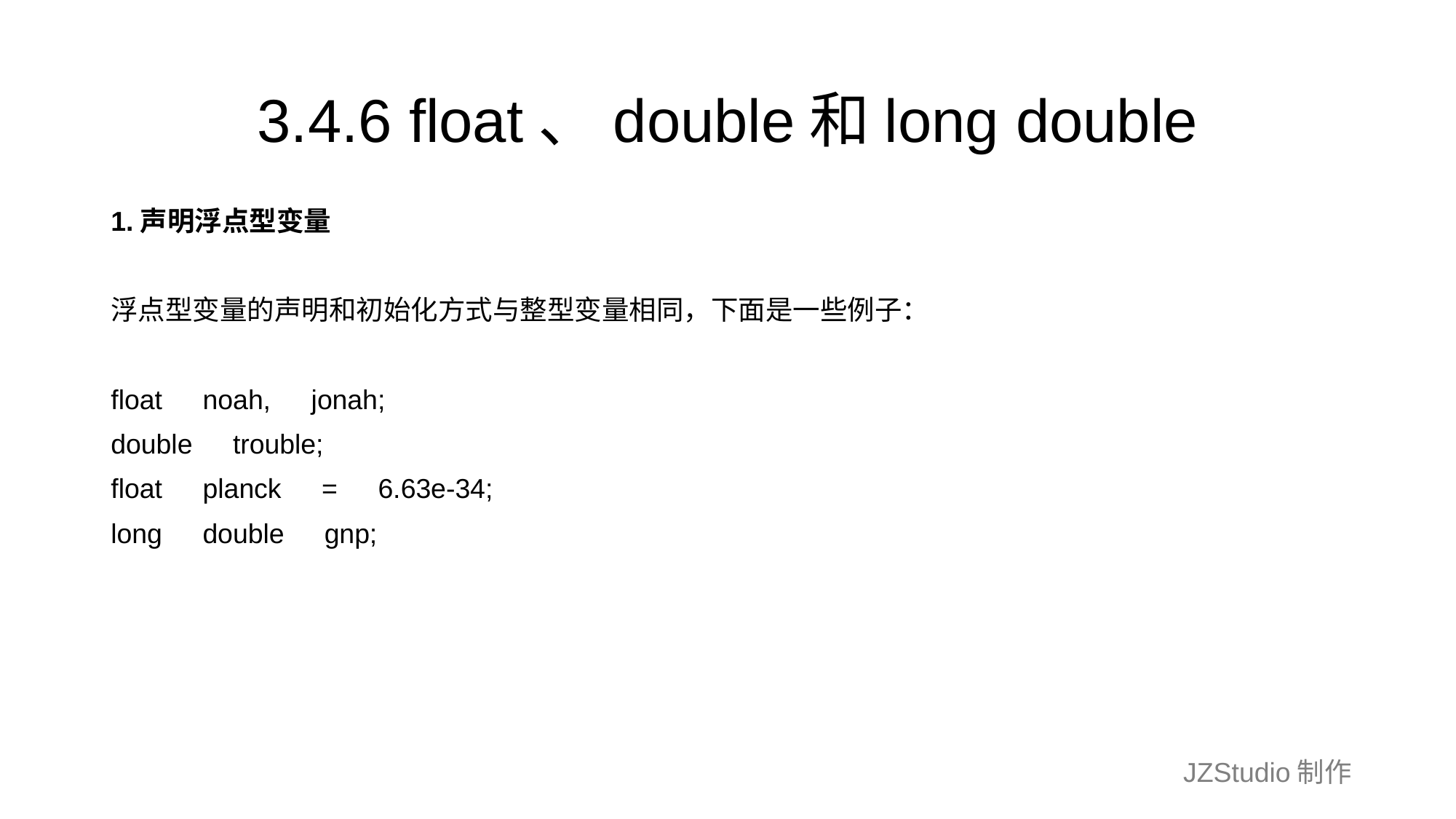

# 3.4.6 float、double和long double
1.声明浮点型变量

浮点型变量的声明和初始化方式与整型变量相同，下面是一些例子：

float　noah,　jonah;
double　trouble;
float　planck　=　6.63e-34;
long　double　gnp;